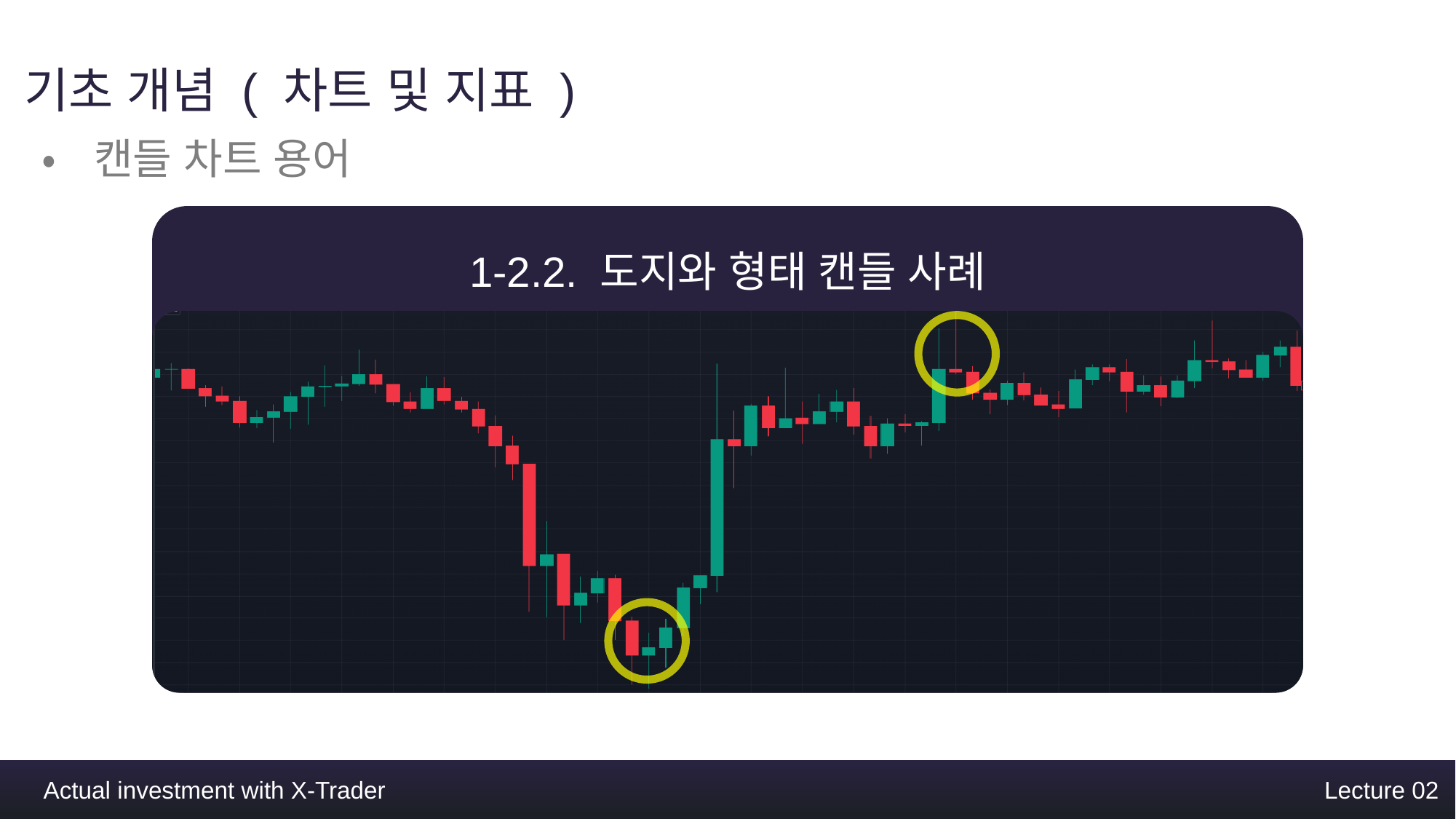

기초 개념 ( 차트 및 지표 )
•캔들 차트 용어

1-2.2. 도지와 형태 캔들 사례

Actual investment with X-Trader
Lecture 02